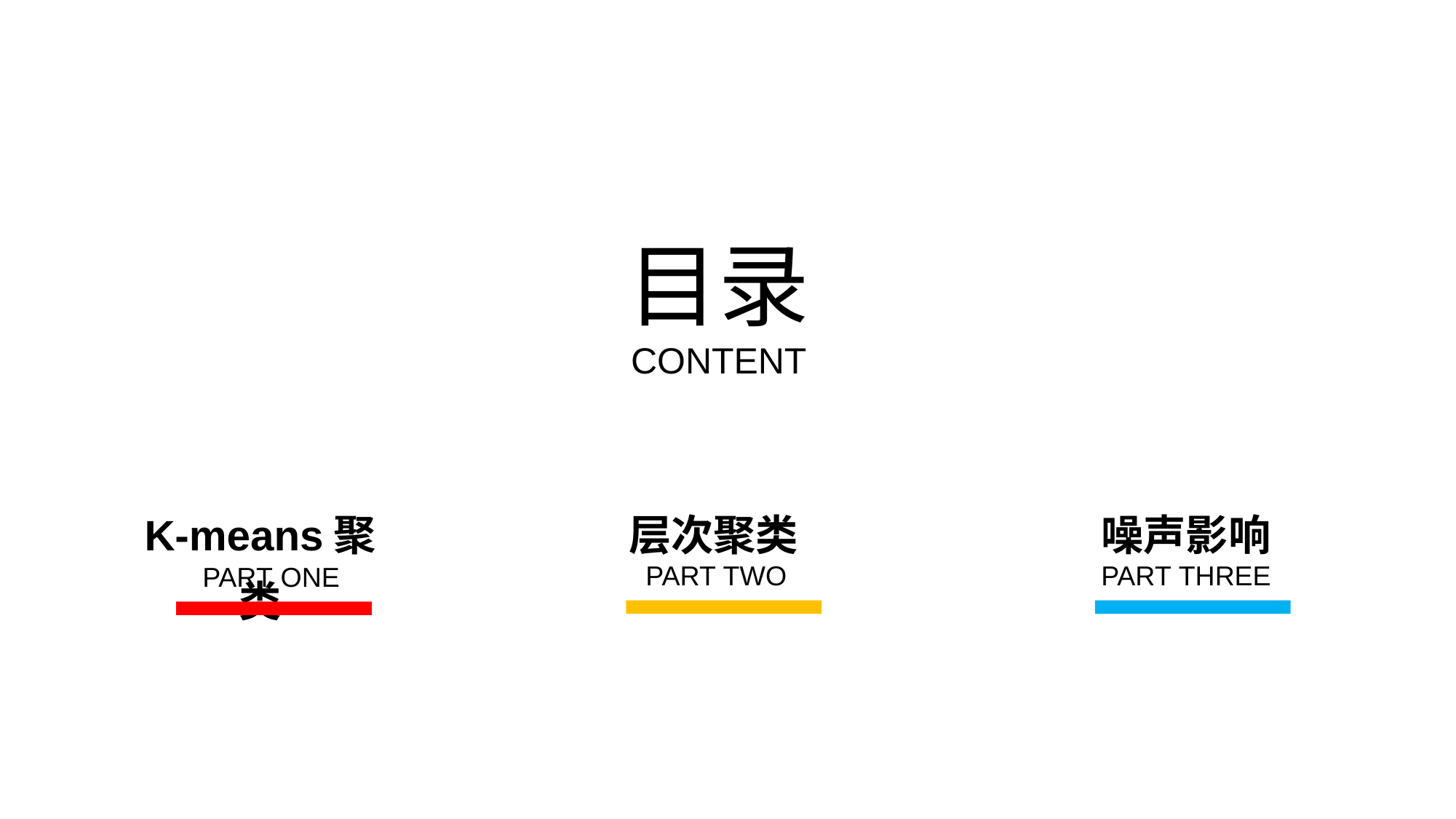

目录
CONTENT
K-means聚类
层次聚类
噪声影响
PART TWO
PART THREE
PART ONE